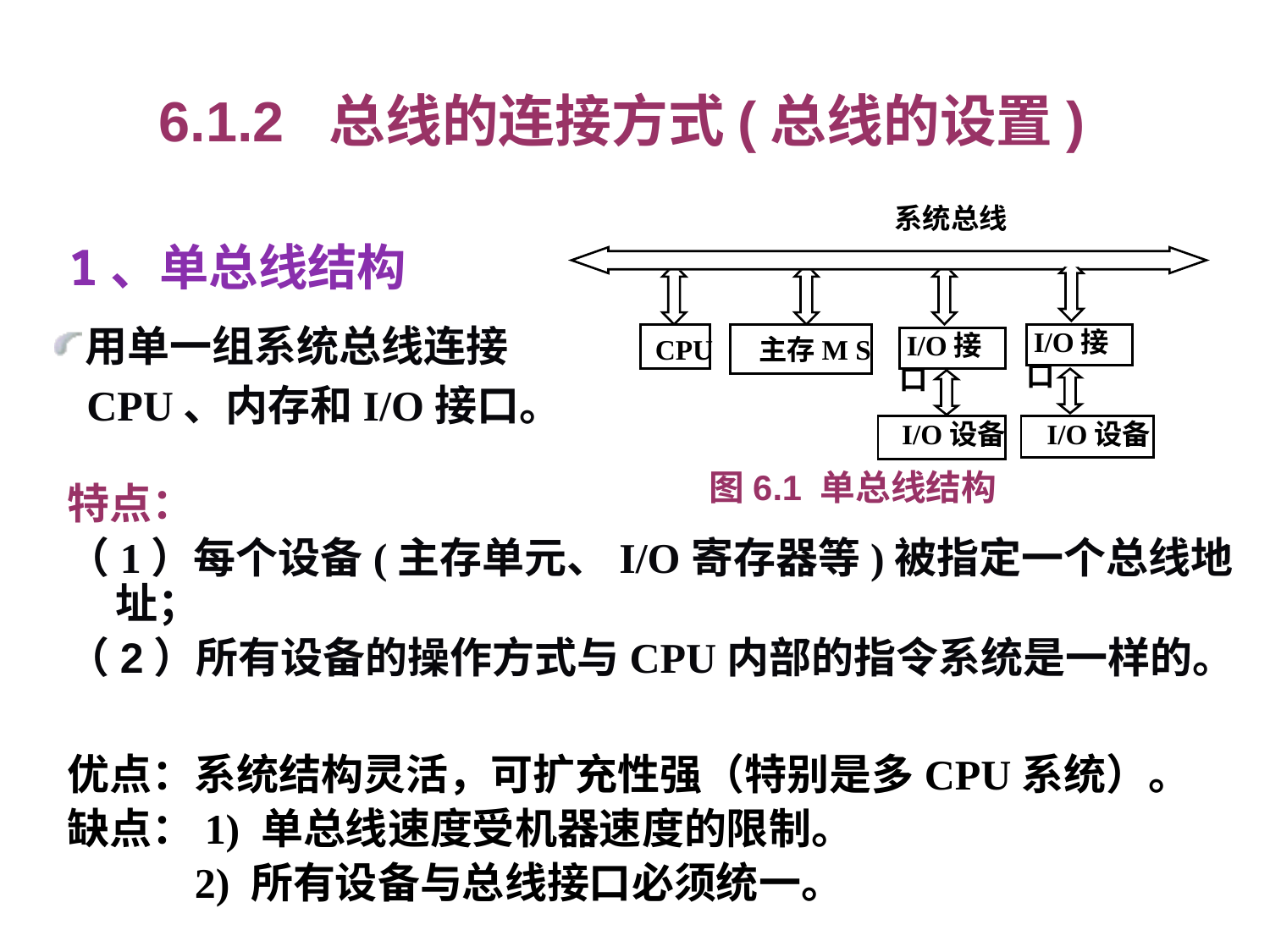

# 6.1.2  总线的连接方式(总线的设置)
系统总线

 I/O接口

CPU

主存M S

 I/O接口

  I/O设备

I/O设备
图6.1 单总线结构
1、单总线结构
用单一组系统总线连接
   CPU、内存和I/O接口。
特点：
（1）每个设备(主存单元、I/O寄存器等)被指定一个总线地址；
（2）所有设备的操作方式与CPU内部的指令系统是一样的。

优点：系统结构灵活，可扩充性强（特别是多CPU系统）。
缺点：1) 单总线速度受机器速度的限制。
            2) 所有设备与总线接口必须统一。